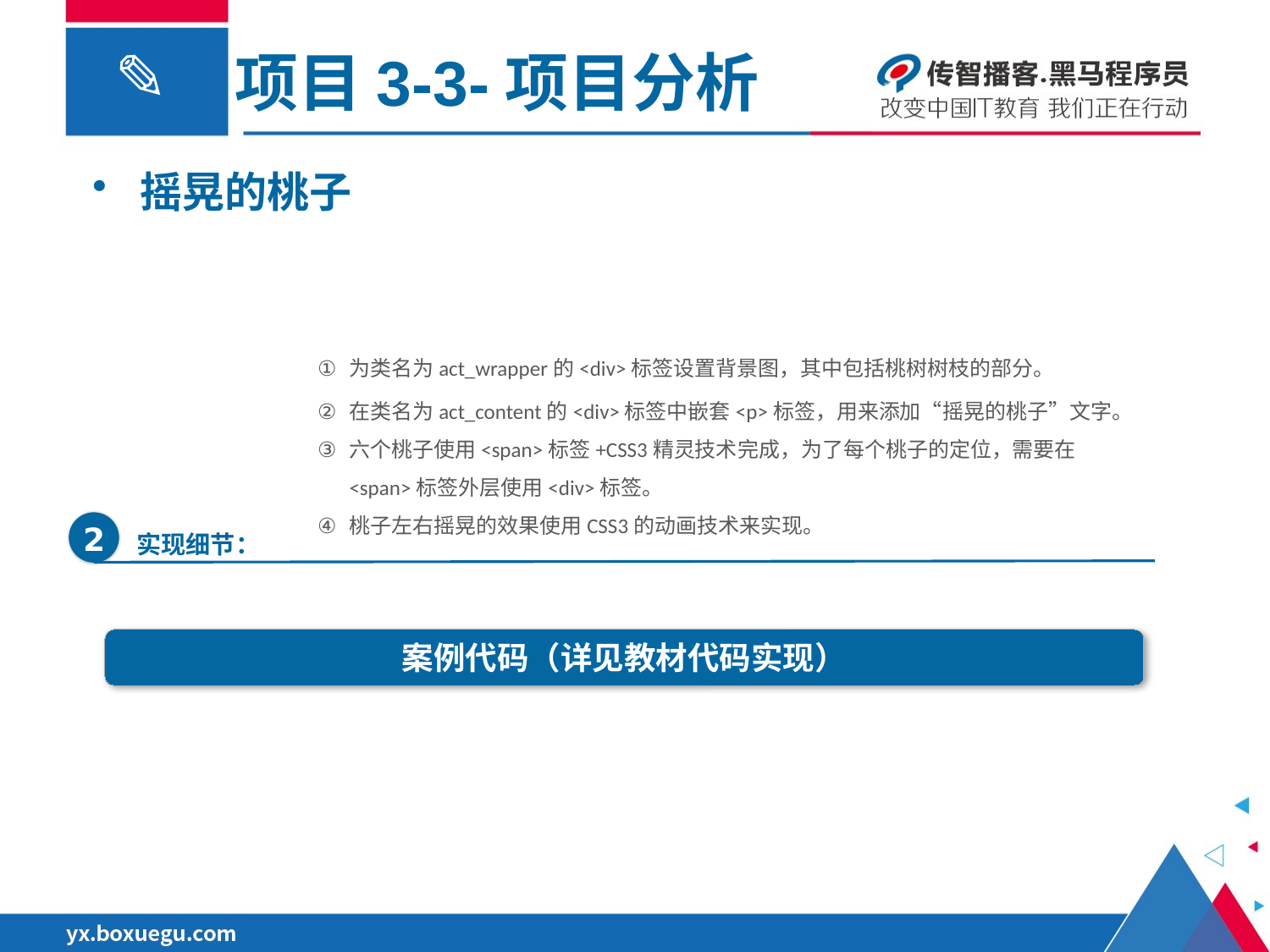

项目3-3-项目分析
摇晃的桃子
为类名为act_wrapper的<div>标签设置背景图，其中包括桃树树枝的部分。
在类名为act_content的<div>标签中嵌套<p>标签，用来添加“摇晃的桃子”文字。
六个桃子使用<span>标签+CSS3精灵技术完成，为了每个桃子的定位，需要在<span>标签外层使用<div>标签。
桃子左右摇晃的效果使用CSS3的动画技术来实现。

2
实现细节：
案例代码（详见教材代码实现）